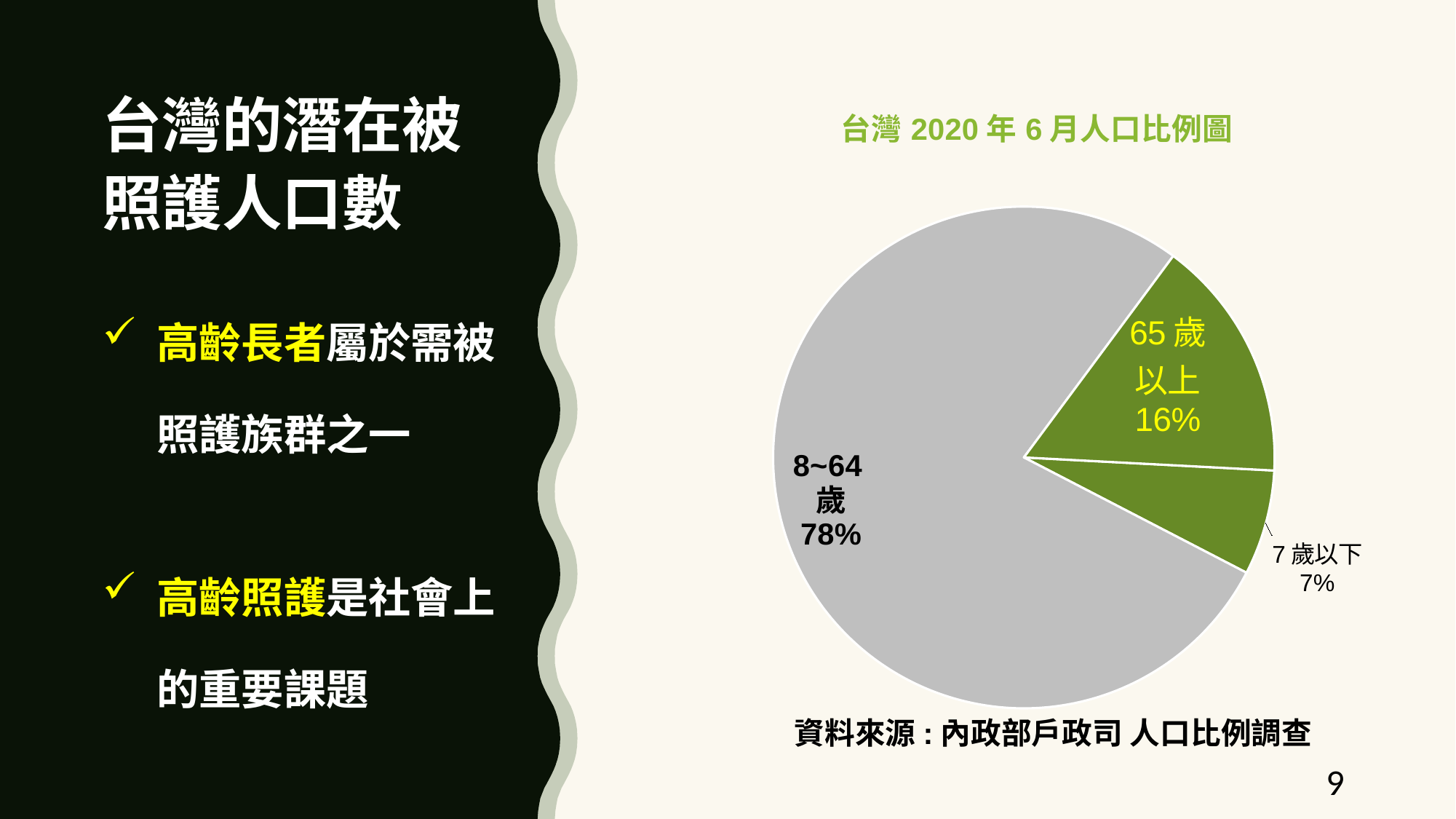

### Chart: 台灣2020年6月人口比例圖

| Category | 我國2020年6月人口數 |
|---|---|
| 7歲以下 | 1596225.0 |
| 8~64歲 | 18290873.0 |
| 65歲以上 | 3696725.0 |
台灣的潛在被照護人口數
高齡長者屬於需被照護族群之一

高齡照護是社會上的重要課題

資料來源:內政部戶政司 人口比例調查
9